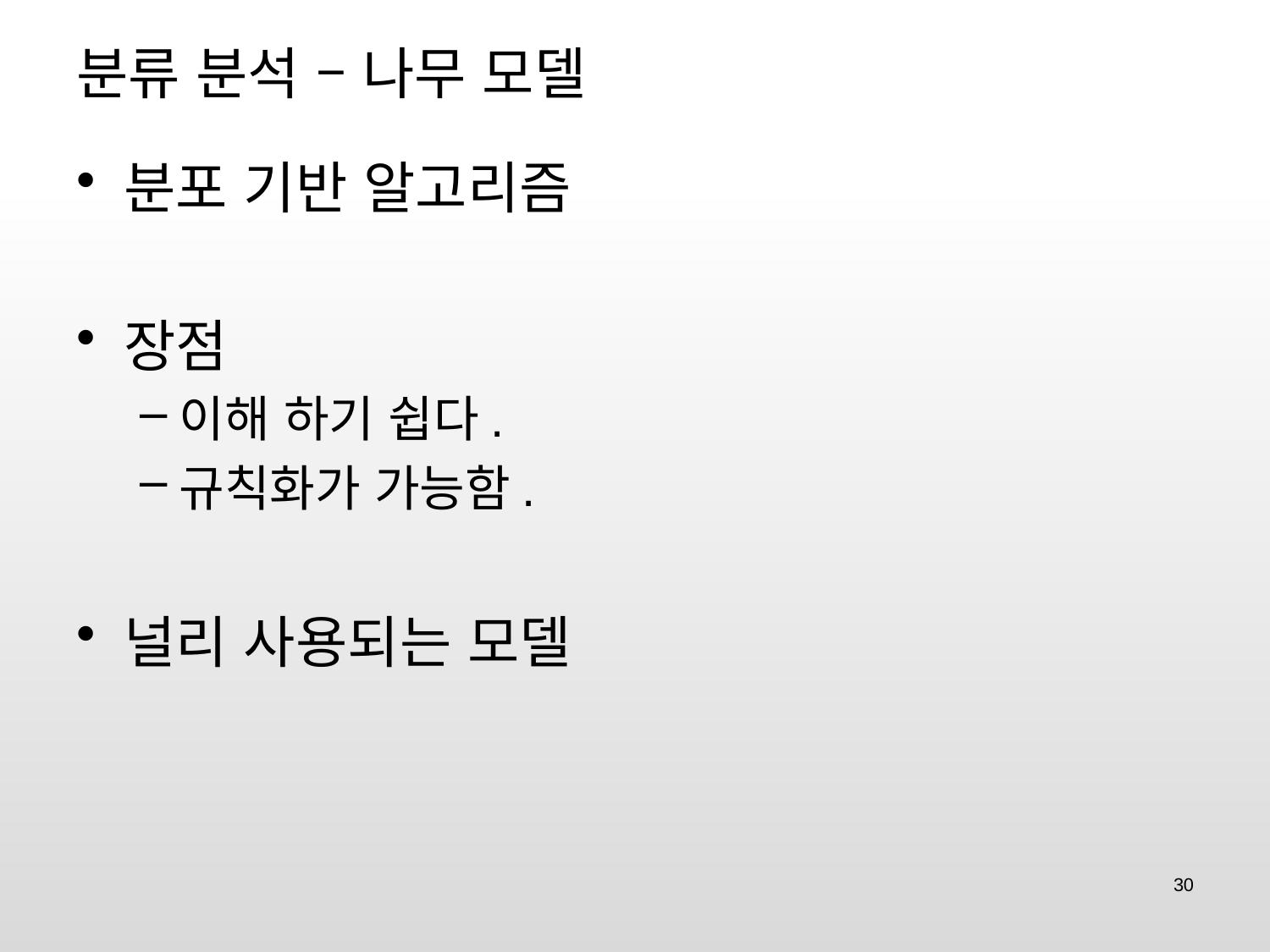

# 분류 분석 – 나무 모델
분포 기반 알고리즘

장점
이해 하기 쉽다.
규칙화가 가능함.

널리 사용되는 모델

30